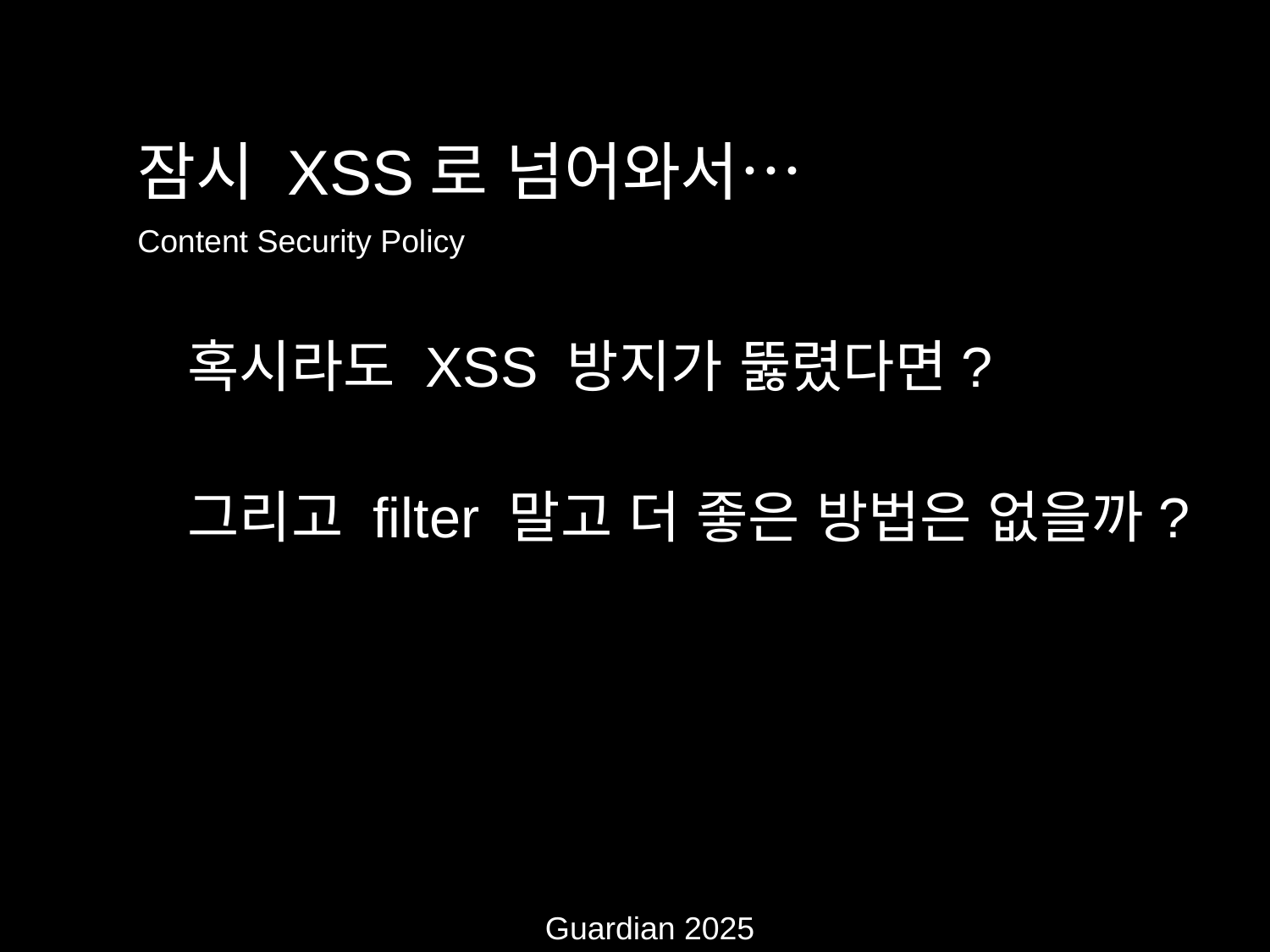

잠시 XSS로 넘어와서…
Content Security Policy
혹시라도 XSS 방지가 뚫렸다면?
그리고 filter 말고 더 좋은 방법은 없을까?